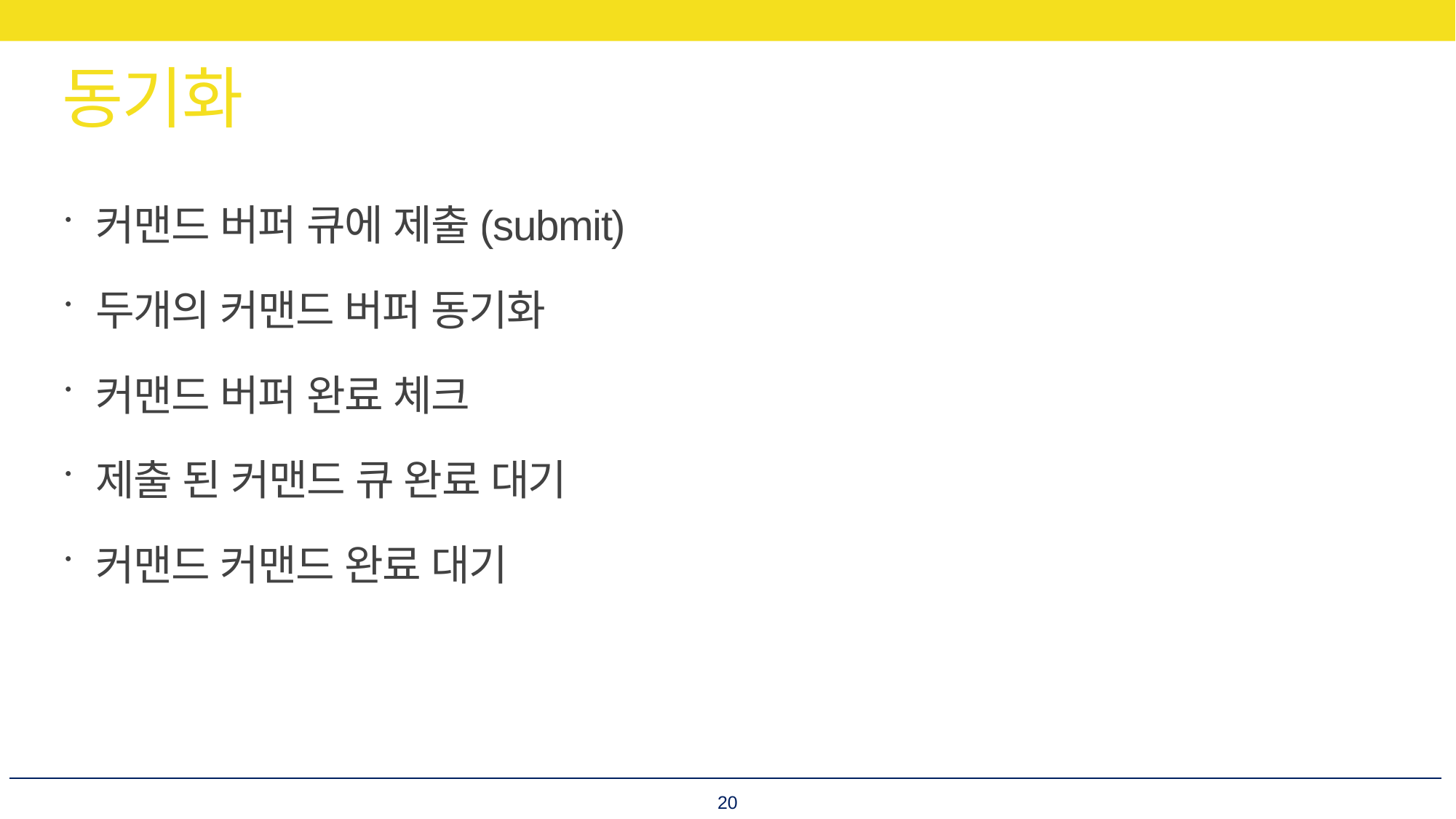

# 동기화
커맨드 버퍼 큐에 제출(submit)
두개의 커맨드 버퍼 동기화
커맨드 버퍼 완료 체크
제출 된 커맨드 큐 완료 대기
커맨드 커맨드 완료 대기
20